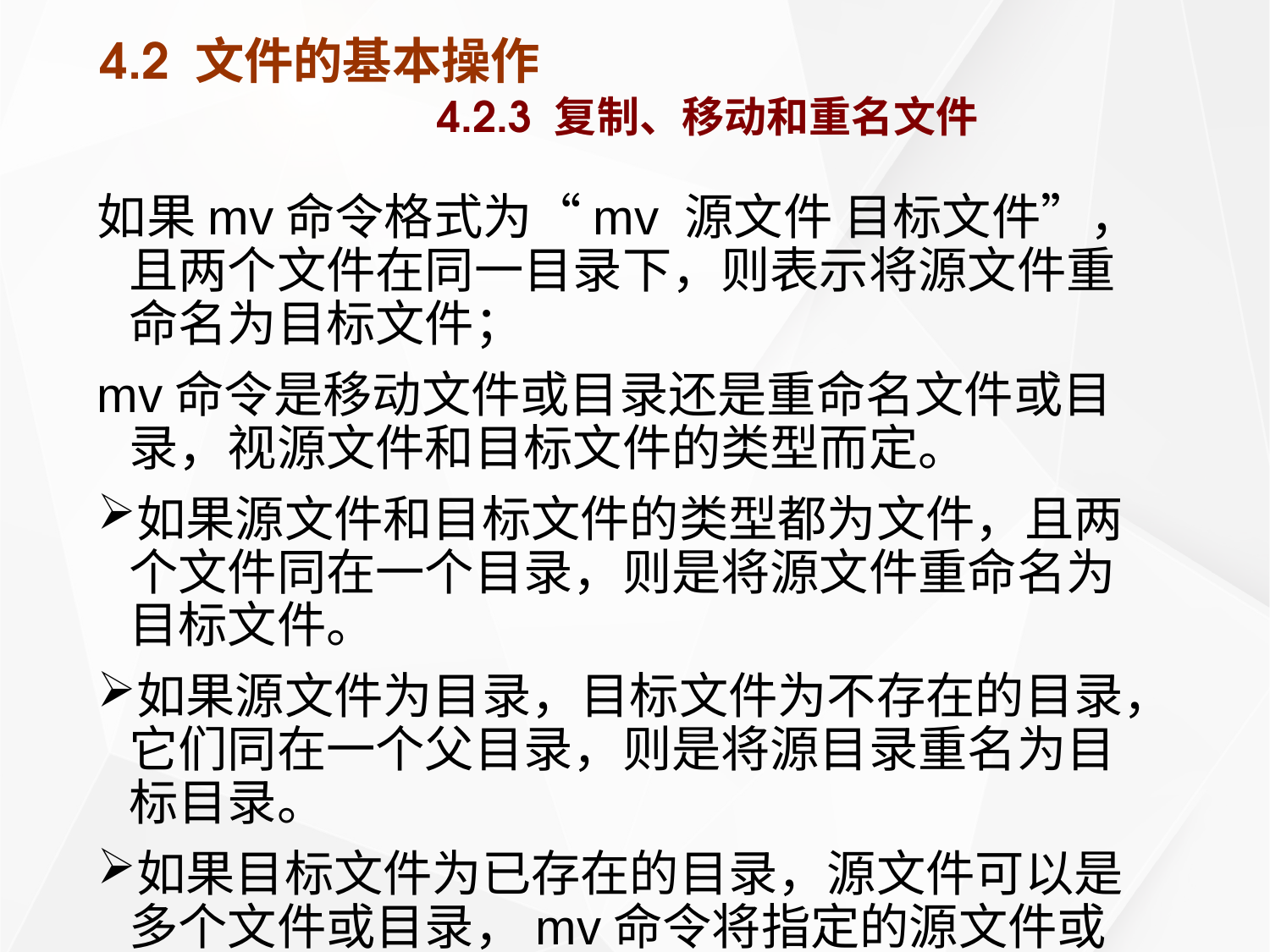

# 4.2 文件的基本操作 4.2.3 复制、移动和重名文件
如果mv命令格式为“mv 源文件 目标文件”，且两个文件在同一目录下，则表示将源文件重命名为目标文件；
mv命令是移动文件或目录还是重命名文件或目录，视源文件和目标文件的类型而定。
如果源文件和目标文件的类型都为文件，且两个文件同在一个目录，则是将源文件重命名为目标文件。
如果源文件为目录，目标文件为不存在的目录，它们同在一个父目录，则是将源目录重名为目标目录。
如果目标文件为已存在的目录，源文件可以是多个文件或目录，mv命令将指定的源文件或目录均移至目标目录中。
注意：使用mv命令跨文件系统移动文件时，先复制文件，再将原有文件删除，而链接至该文件的链接也将丢失。